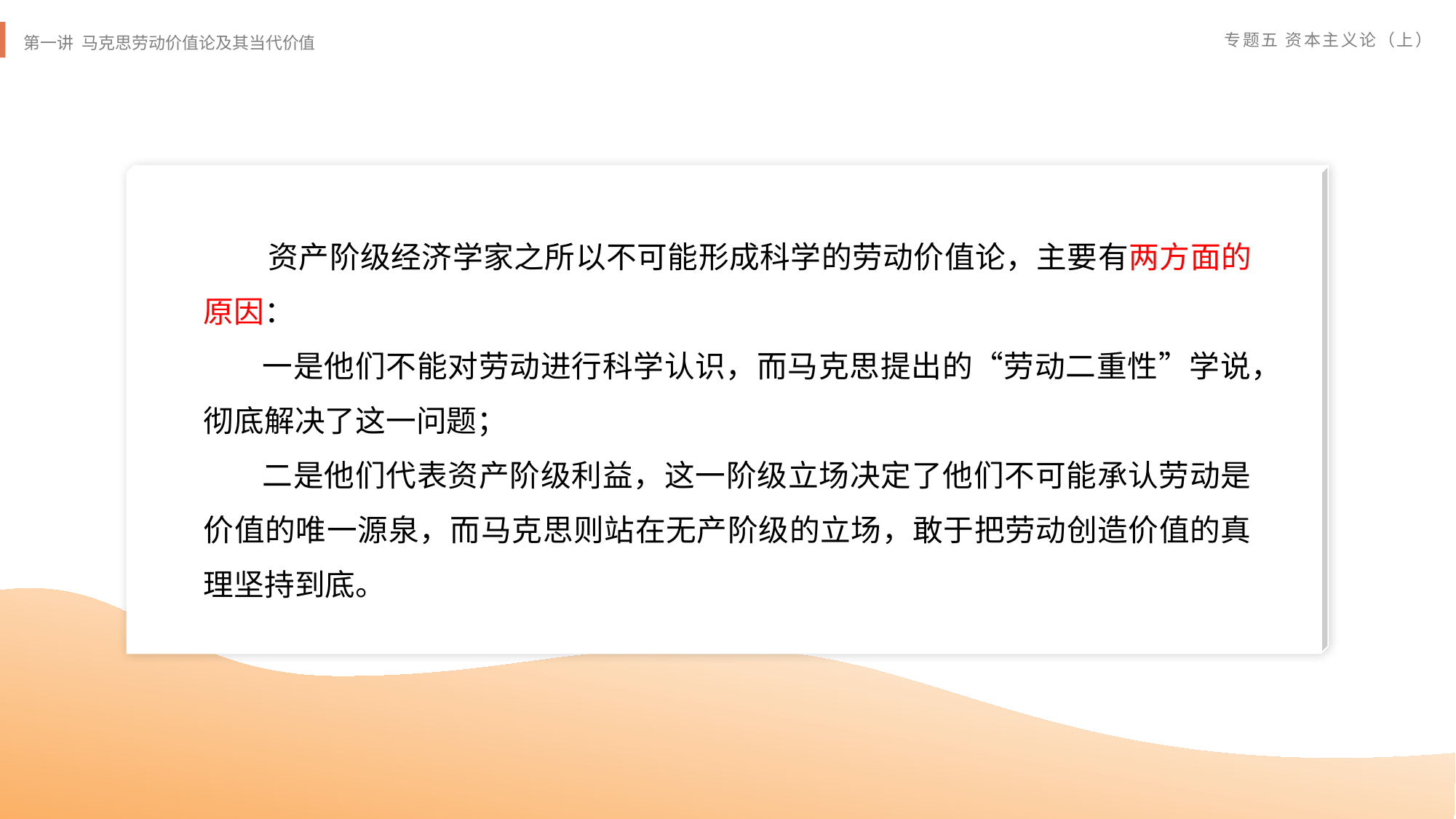

资产阶级经济学家之所以不可能形成科学的劳动价值论，主要有两方面的原因：
       一是他们不能对劳动进行科学认识，而马克思提出的“劳动二重性”学说，彻底解决了这一问题；
       二是他们代表资产阶级利益，这一阶级立场决定了他们不可能承认劳动是价值的唯一源泉，而马克思则站在无产阶级的立场，敢于把劳动创造价值的真理坚持到底。